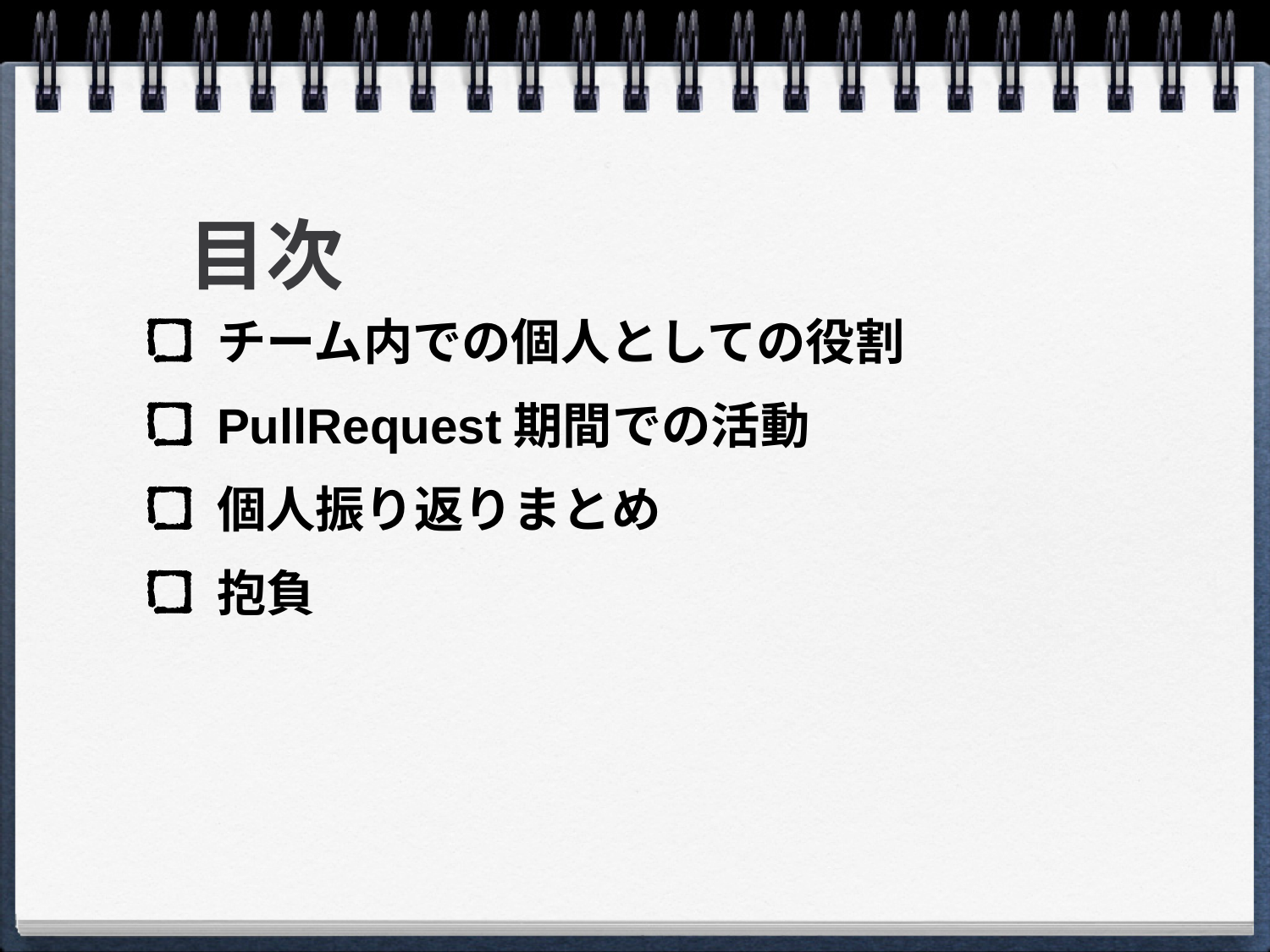

# 目次
チーム内での個人としての役割
PullRequest期間での活動
個人振り返りまとめ
抱負